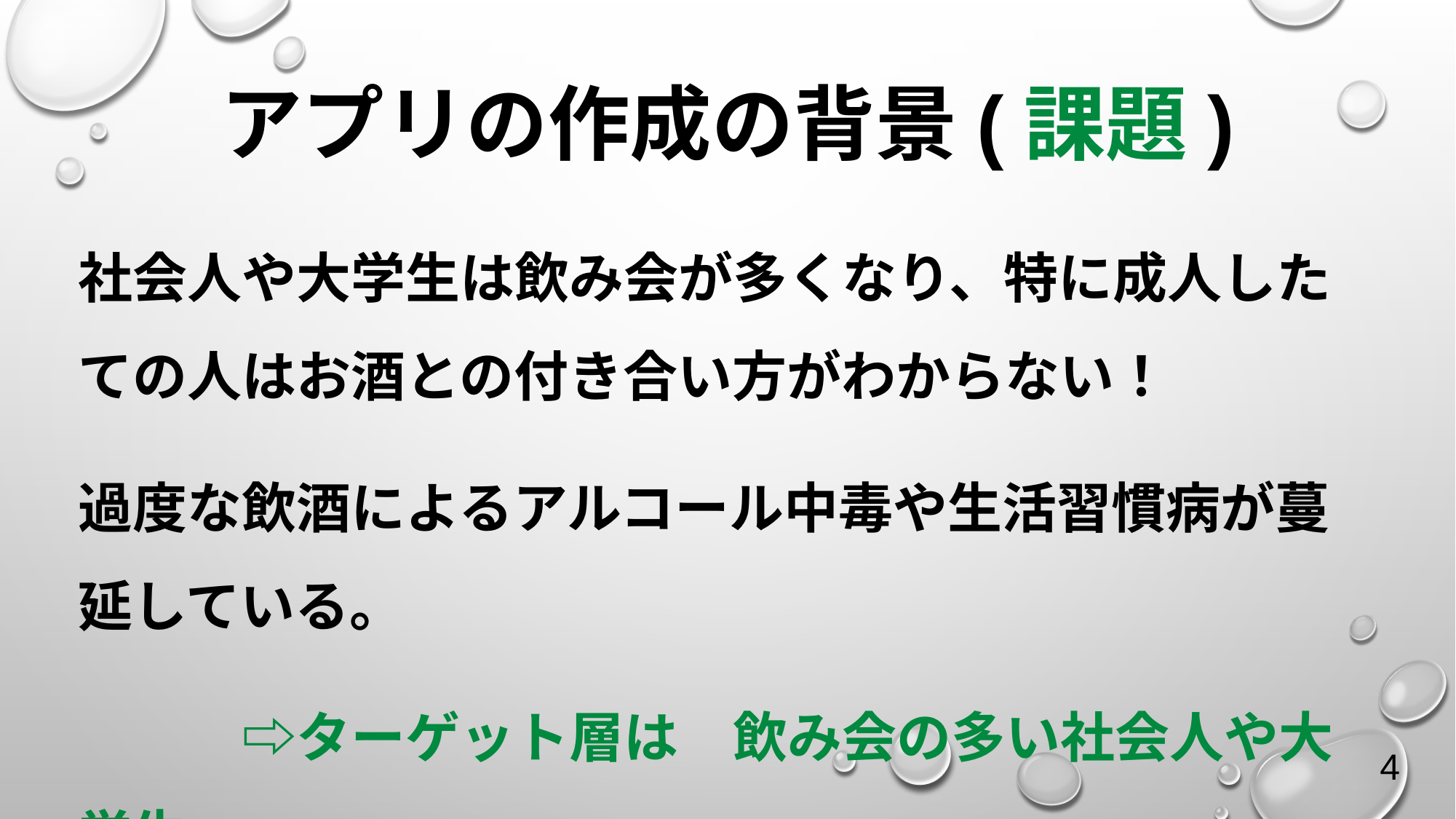

# アプリの作成の背景(課題)
社会人や大学生は飲み会が多くなり、特に成人したての人はお酒との付き合い方がわからない！
過度な飲酒によるアルコール中毒や生活習慣病が蔓延している。
　　　⇨ターゲット層は　飲み会の多い社会人や大学生
4